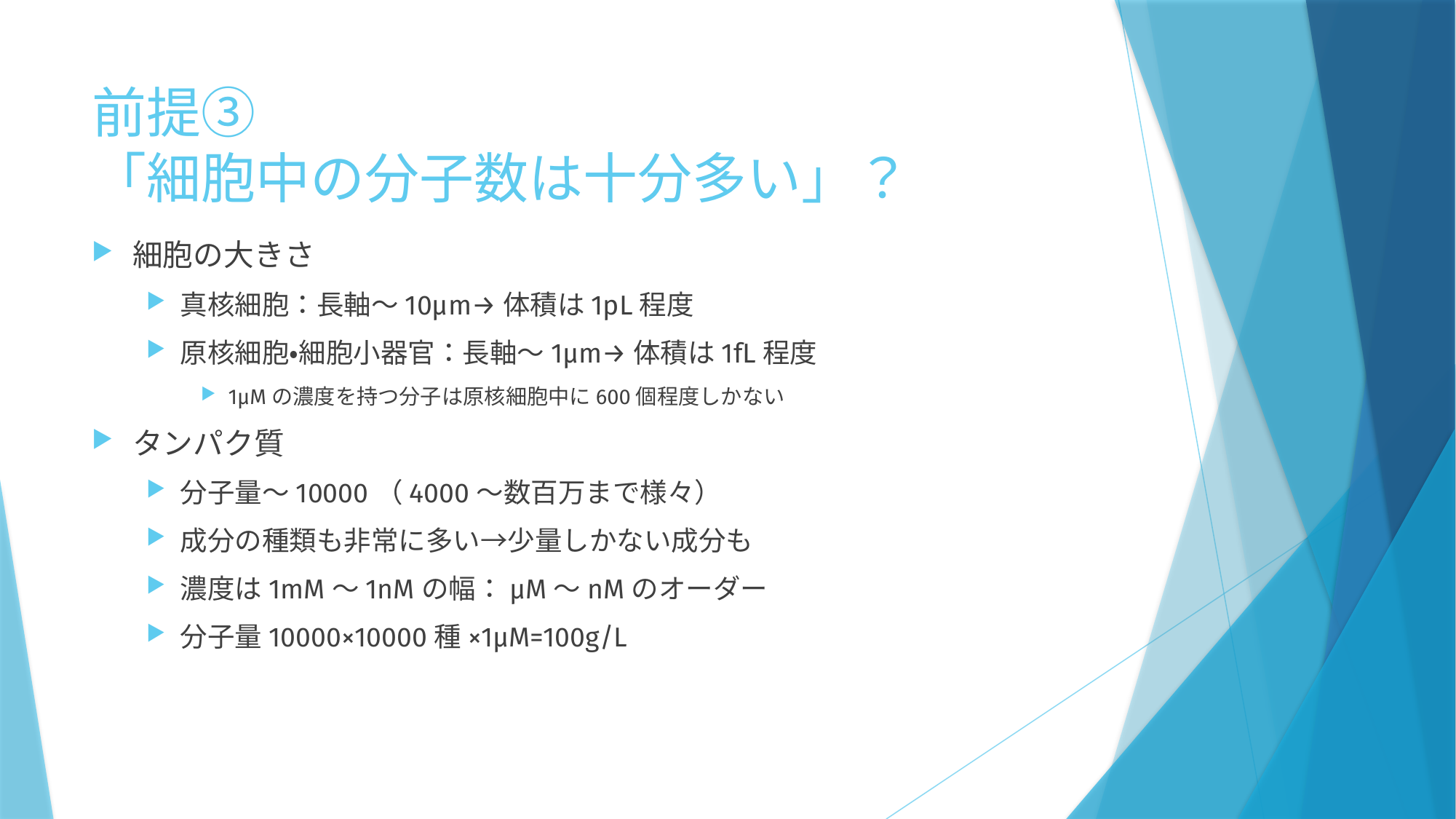

# 前提③ 「細胞中の分子数は十分多い」？
細胞の大きさ
真核細胞：長軸～10μm→体積は1pL程度
原核細胞・細胞小器官：長軸～1μm→体積は1fL程度
1μMの濃度を持つ分子は原核細胞中に600個程度しかない
タンパク質
分子量～10000（4000～数百万まで様々）
成分の種類も非常に多い→少量しかない成分も
濃度は1mM～1nMの幅：μM～nMのオーダー
分子量10000×10000種×1μM=100g/L